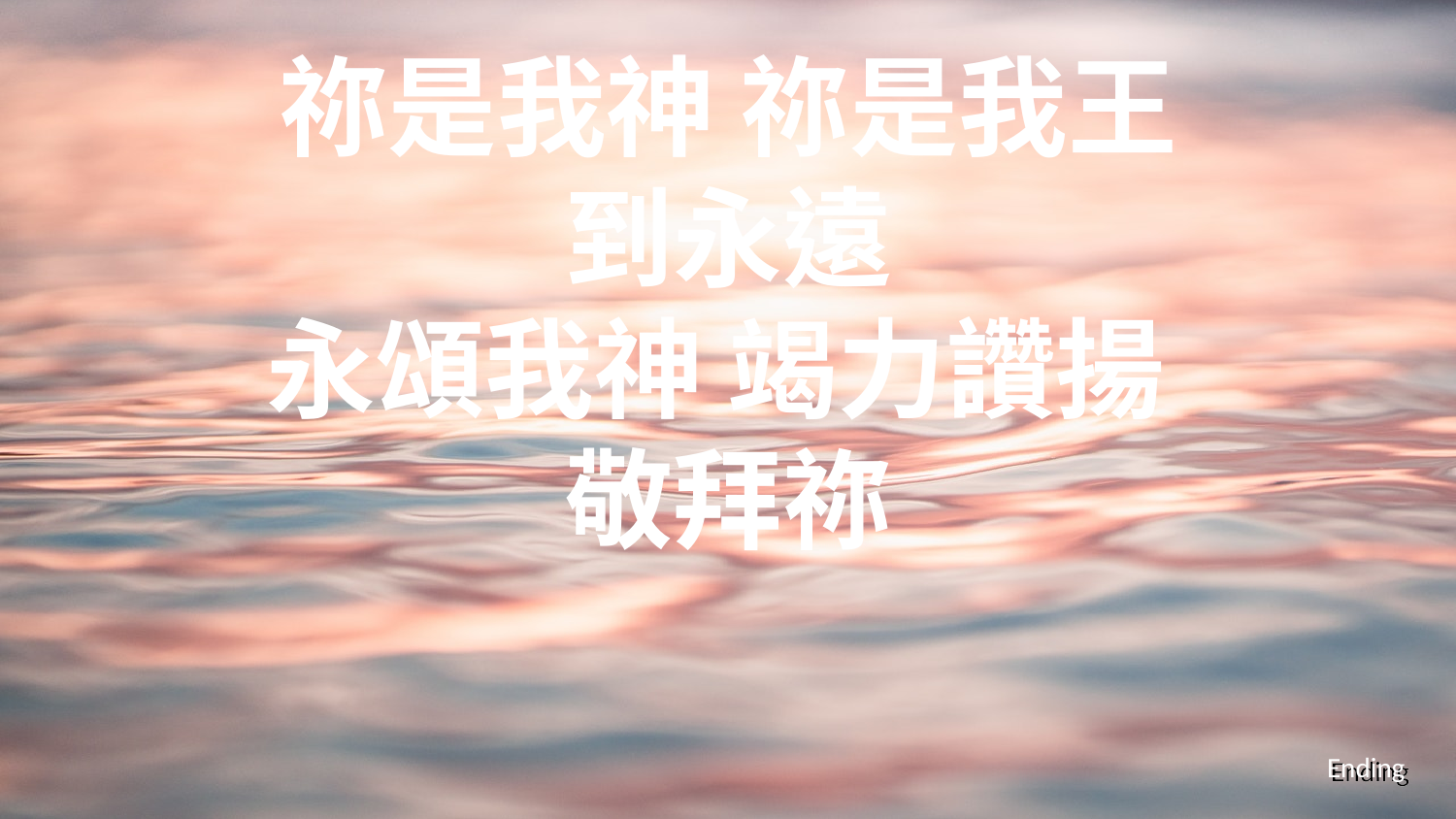

祢是我神 祢是我王
到永遠
永頌我神 竭力讚揚
敬拜祢

Ending